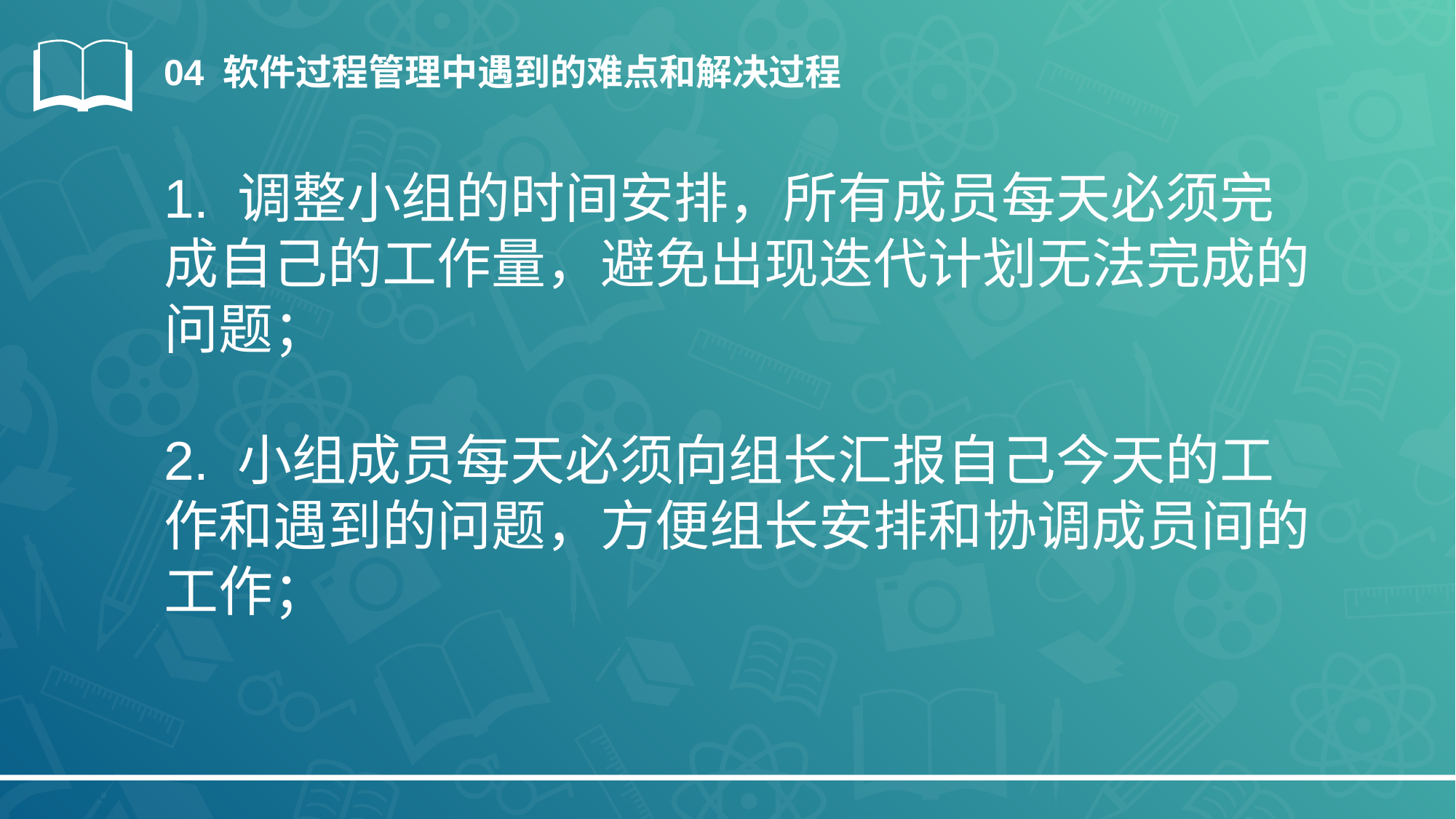

04 软件过程管理中遇到的难点和解决过程
1. 调整小组的时间安排，所有成员每天必须完成自己的工作量，避免出现迭代计划无法完成的问题；

2. 小组成员每天必须向组长汇报自己今天的工作和遇到的问题，方便组长安排和协调成员间的工作；